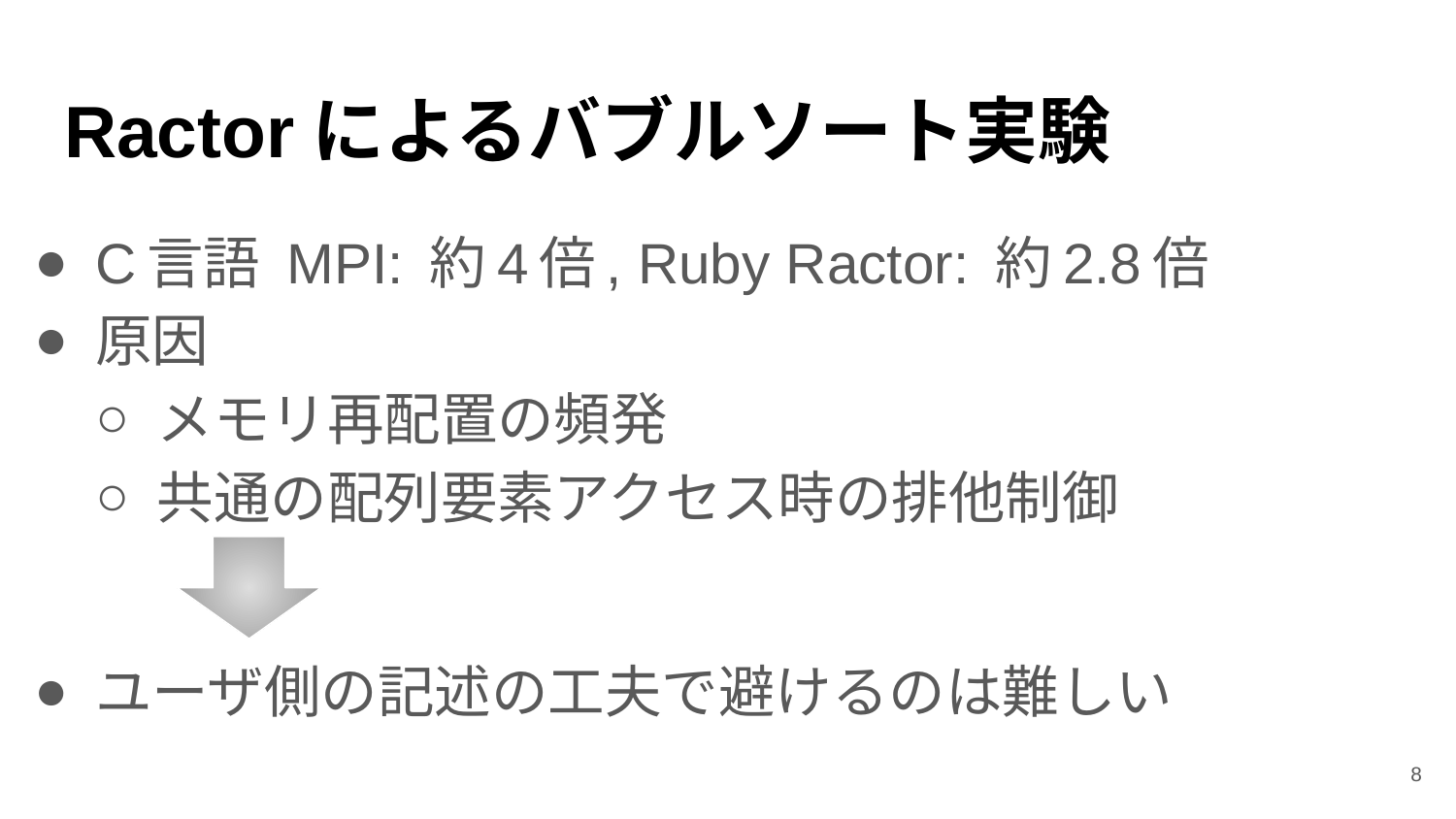

# Ractorによるバブルソート実験
C言語 MPI: 約4倍, Ruby Ractor: 約2.8倍
原因
メモリ再配置の頻発
共通の配列要素アクセス時の排他制御

ユーザ側の記述の工夫で避けるのは難しい

8